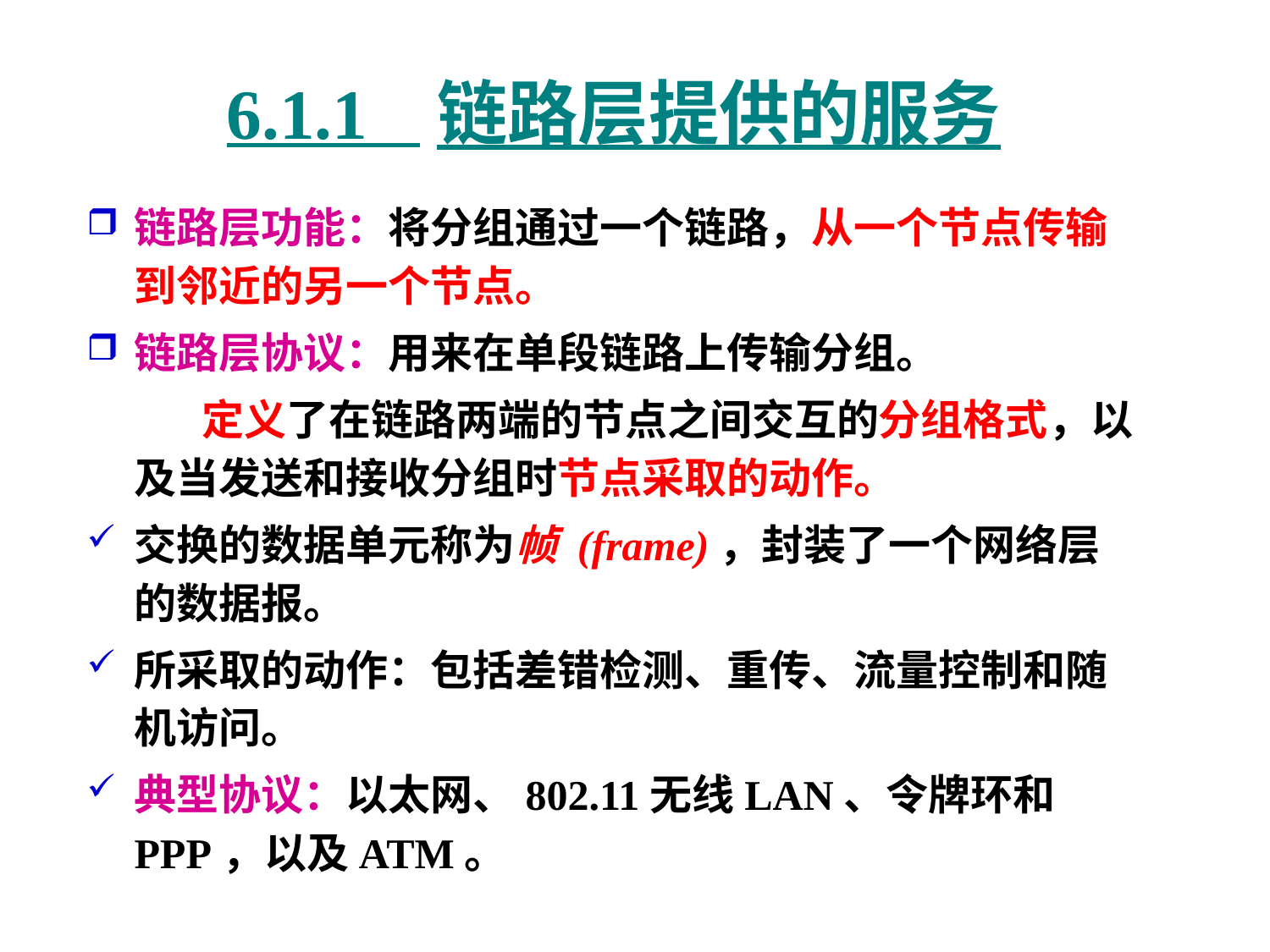

# 6.1.1   链路层提供的服务
链路层功能：将分组通过一个链路，从一个节点传输到邻近的另一个节点。
链路层协议：用来在单段链路上传输分组。
           定义了在链路两端的节点之间交互的分组格式，以及当发送和接收分组时节点采取的动作。
交换的数据单元称为帧 (frame)，封装了一个网络层的数据报。
所采取的动作：包括差错检测、重传、流量控制和随机访问。
典型协议：以太网、802.11无线LAN、令牌环和PPP，以及ATM。
5